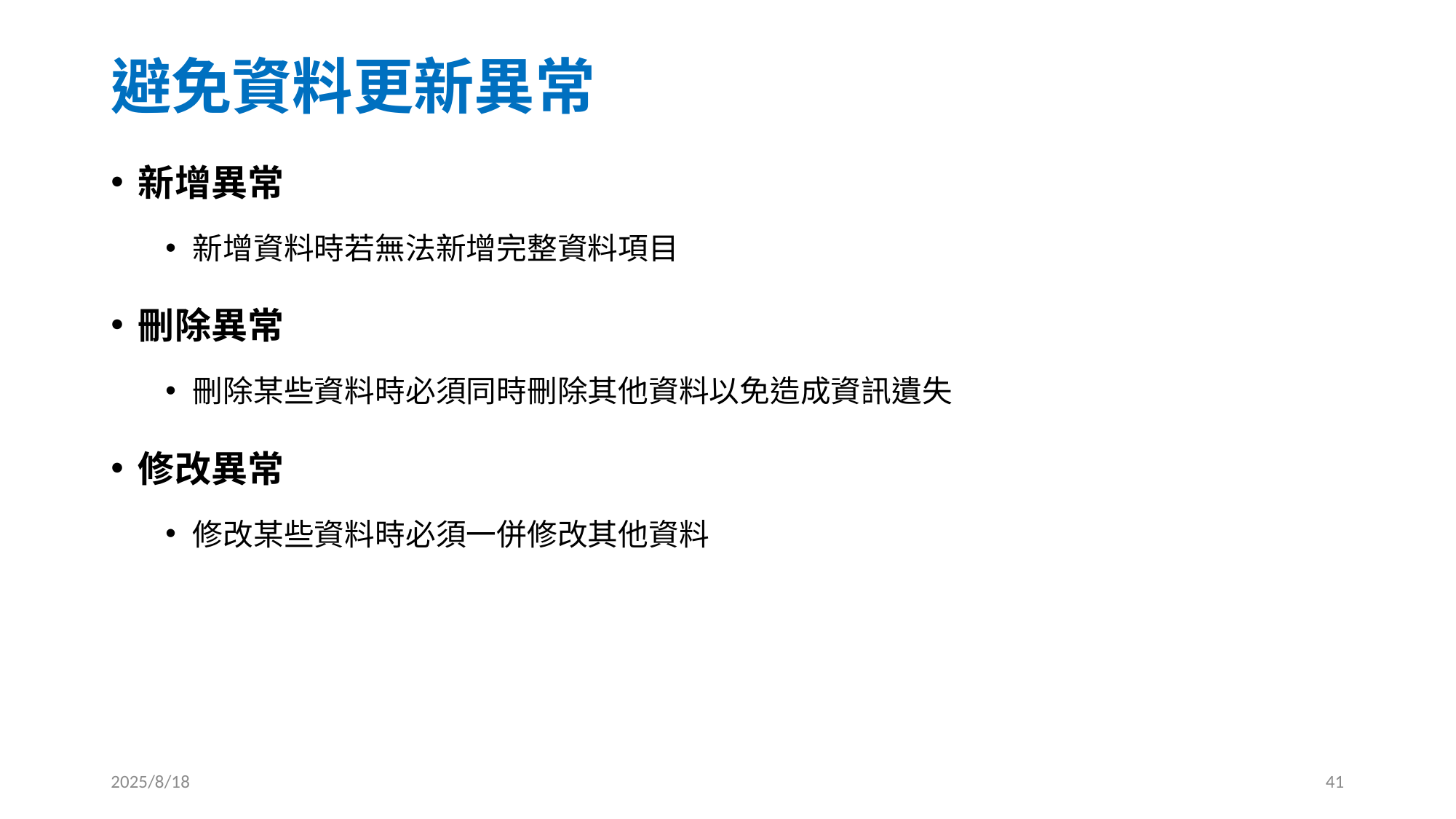

# 避免資料更新異常
新增異常
新增資料時若無法新增完整資料項目
刪除異常
刪除某些資料時必須同時刪除其他資料以免造成資訊遺失
修改異常
修改某些資料時必須一併修改其他資料

2025/8/18
41